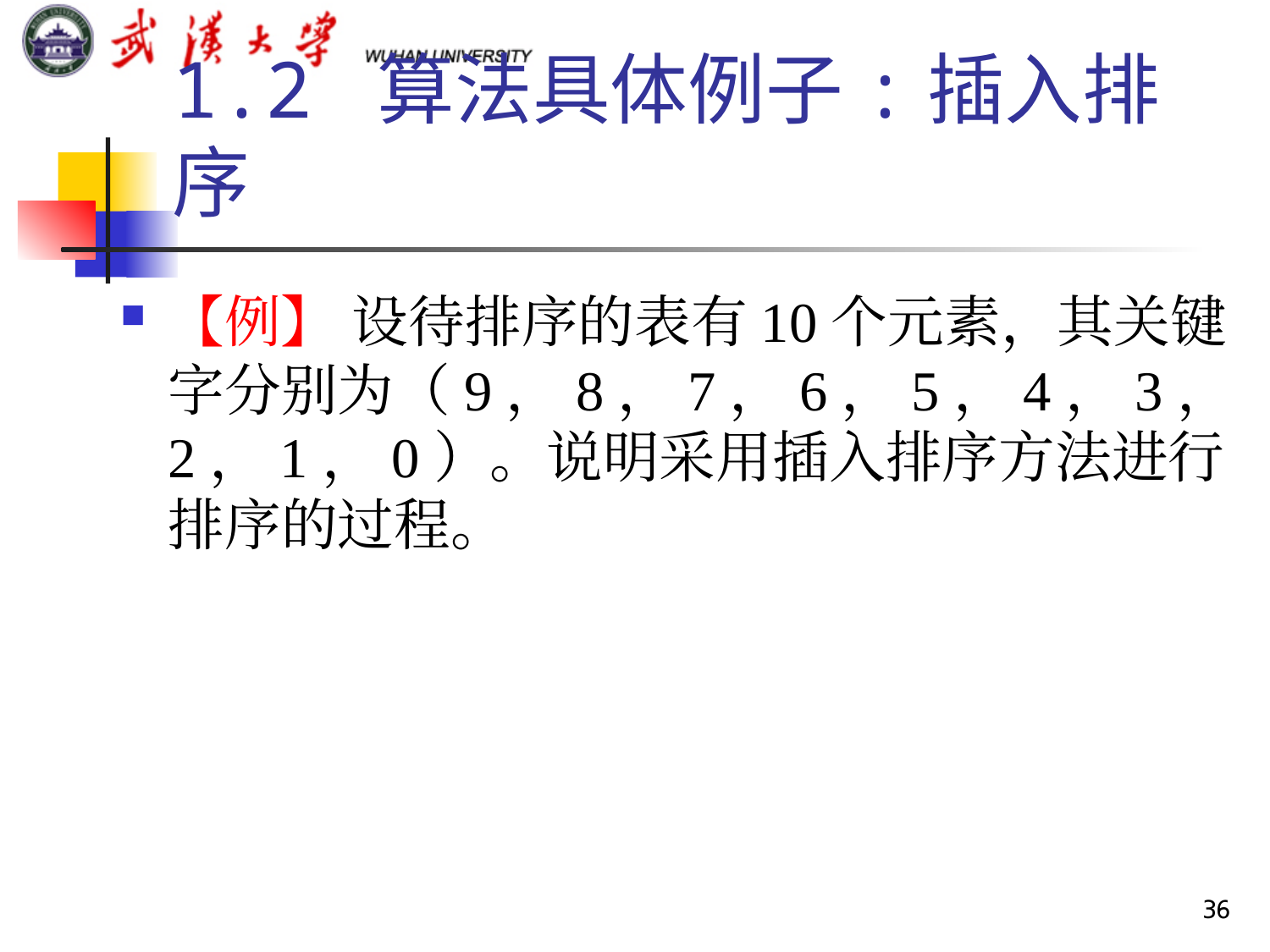

1.2 算法具体例子:插入排序
【例】 设待排序的表有10个元素，其关键字分别为（9，8，7，6，5，4，3，2，1，0）。说明采用插入排序方法进行排序的过程。
36